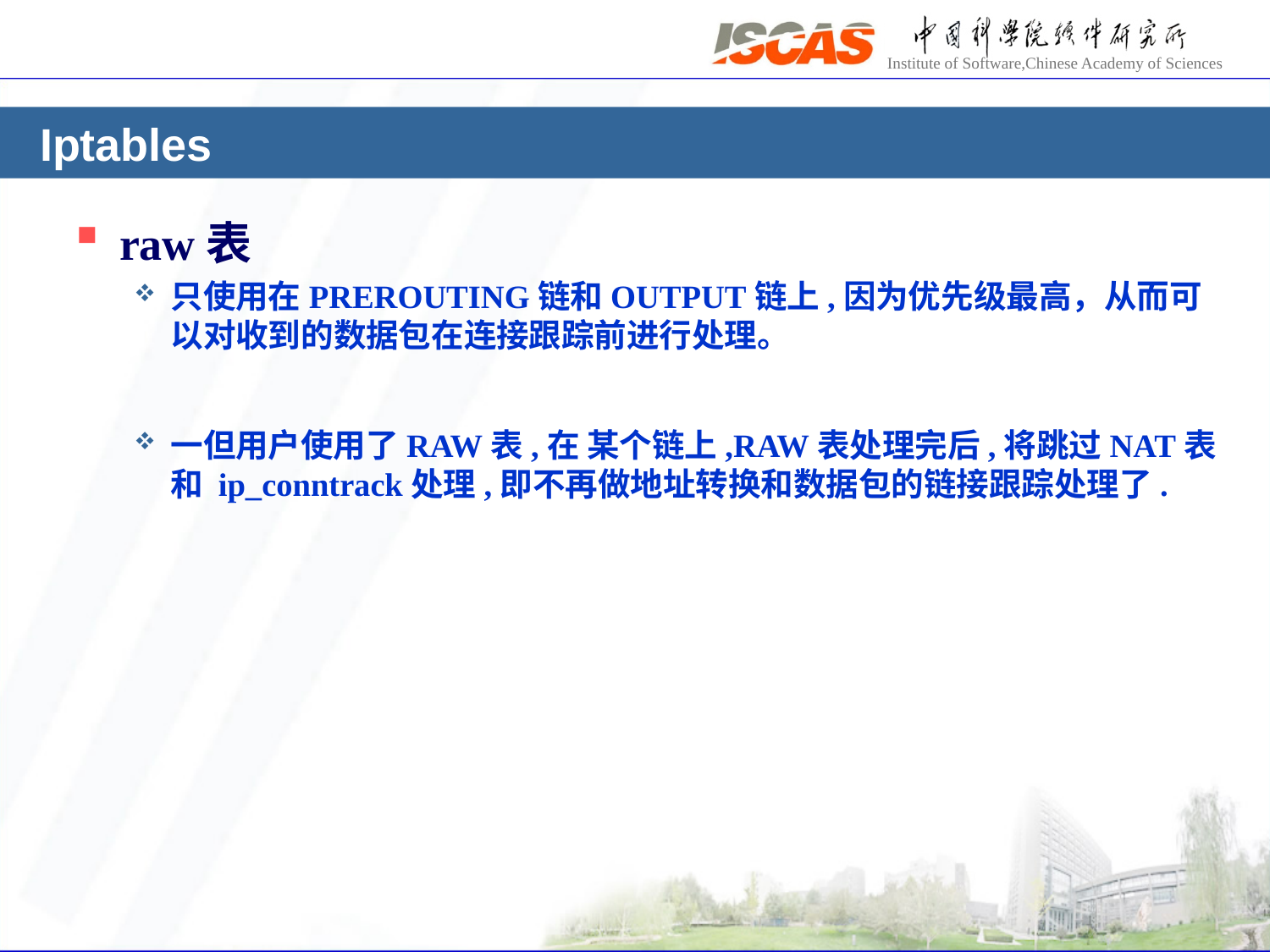

# Iptables
raw表
只使用在PREROUTING链和OUTPUT链上,因为优先级最高，从而可以对收到的数据包在连接跟踪前进行处理。

一但用户使用了RAW表,在 某个链上,RAW表处理完后,将跳过NAT表和 ip_conntrack处理,即不再做地址转换和数据包的链接跟踪处理了.